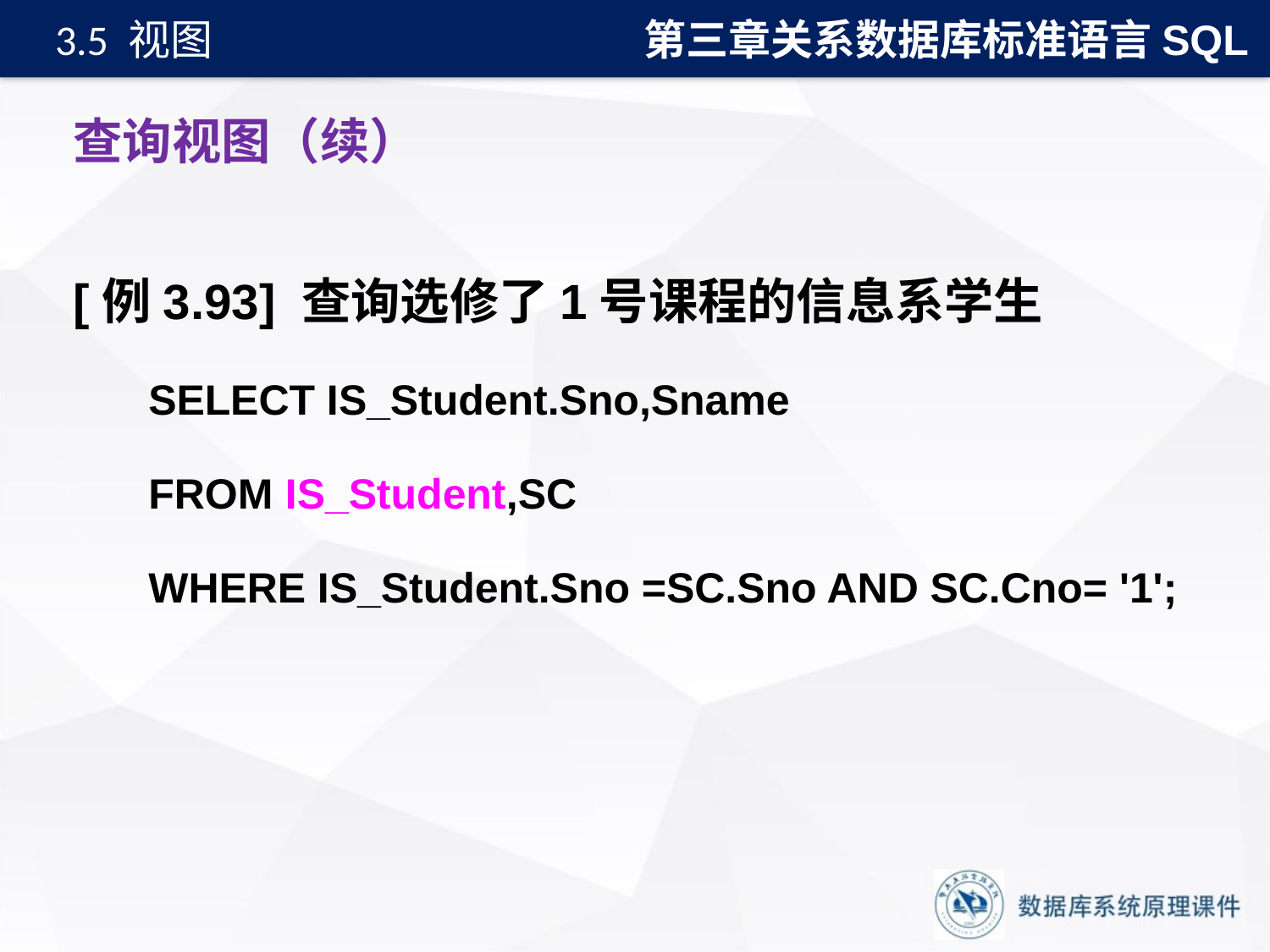

第三章关系数据库标准语言SQL
3.5 视图
# 查询视图（续）
[例3.93] 查询选修了1号课程的信息系学生
SELECT IS_Student.Sno,Sname
FROM IS_Student,SC
WHERE IS_Student.Sno =SC.Sno AND SC.Cno= '1';